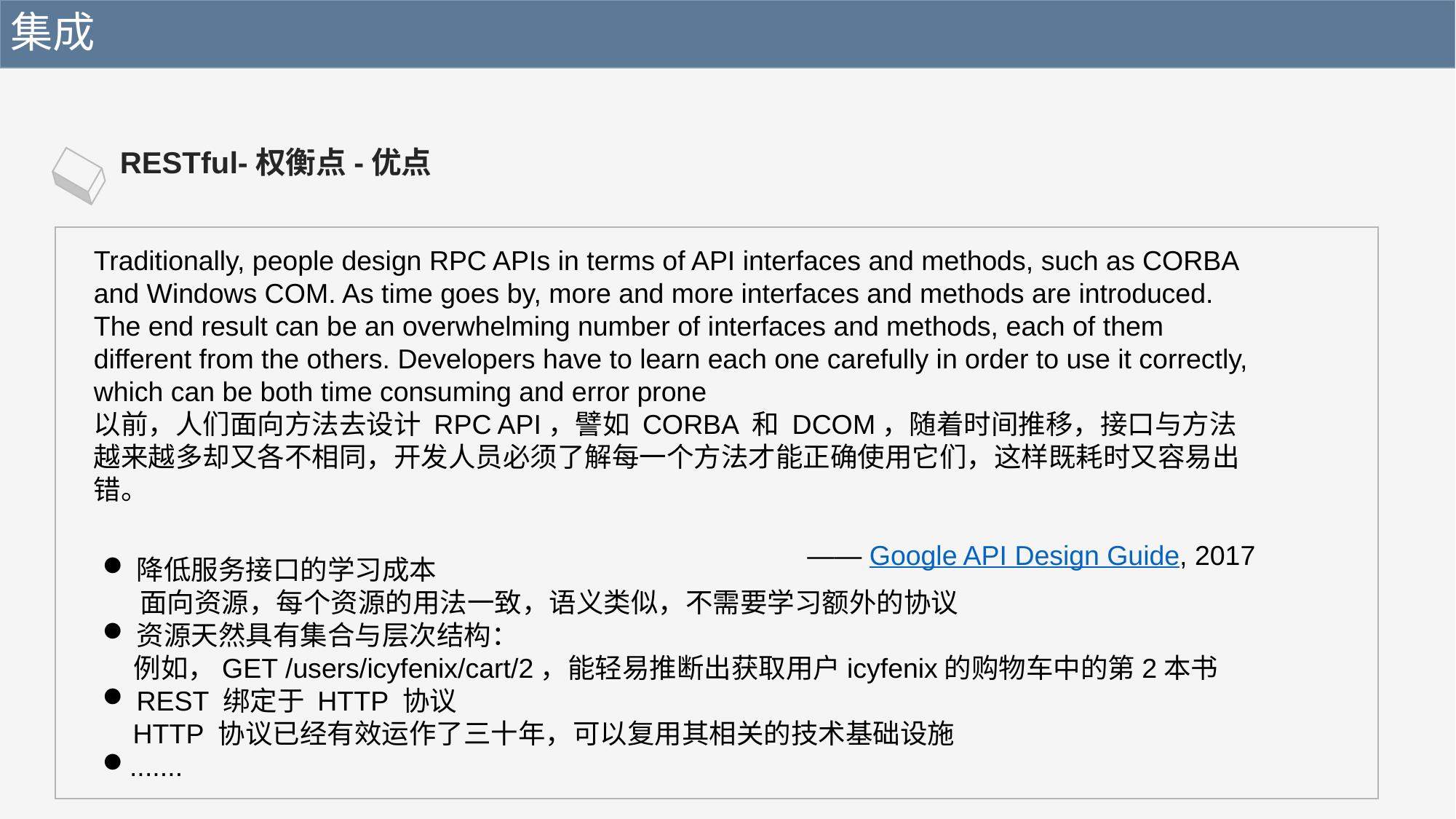

集成
RESTful-权衡点-优点

Traditionally, people design RPC APIs in terms of API interfaces and methods, such as CORBA and Windows COM. As time goes by, more and more interfaces and methods are introduced. The end result can be an overwhelming number of interfaces and methods, each of them different from the others. Developers have to learn each one carefully in order to use it correctly, which can be both time consuming and error prone
以前，人们面向方法去设计 RPC API，譬如 CORBA 和 DCOM，随着时间推移，接口与方法越来越多却又各不相同，开发人员必须了解每一个方法才能正确使用它们，这样既耗时又容易出错。

—— Google API Design Guide, 2017
降低服务接口的学习成本
     面向资源，每个资源的用法一致，语义类似，不需要学习额外的协议
资源天然具有集合与层次结构：
    例如，GET /users/icyfenix/cart/2，能轻易推断出获取用户icyfenix的购物车中的第2本书
REST 绑定于 HTTP 协议
    HTTP 协议已经有效运作了三十年，可以复用其相关的技术基础设施
.......